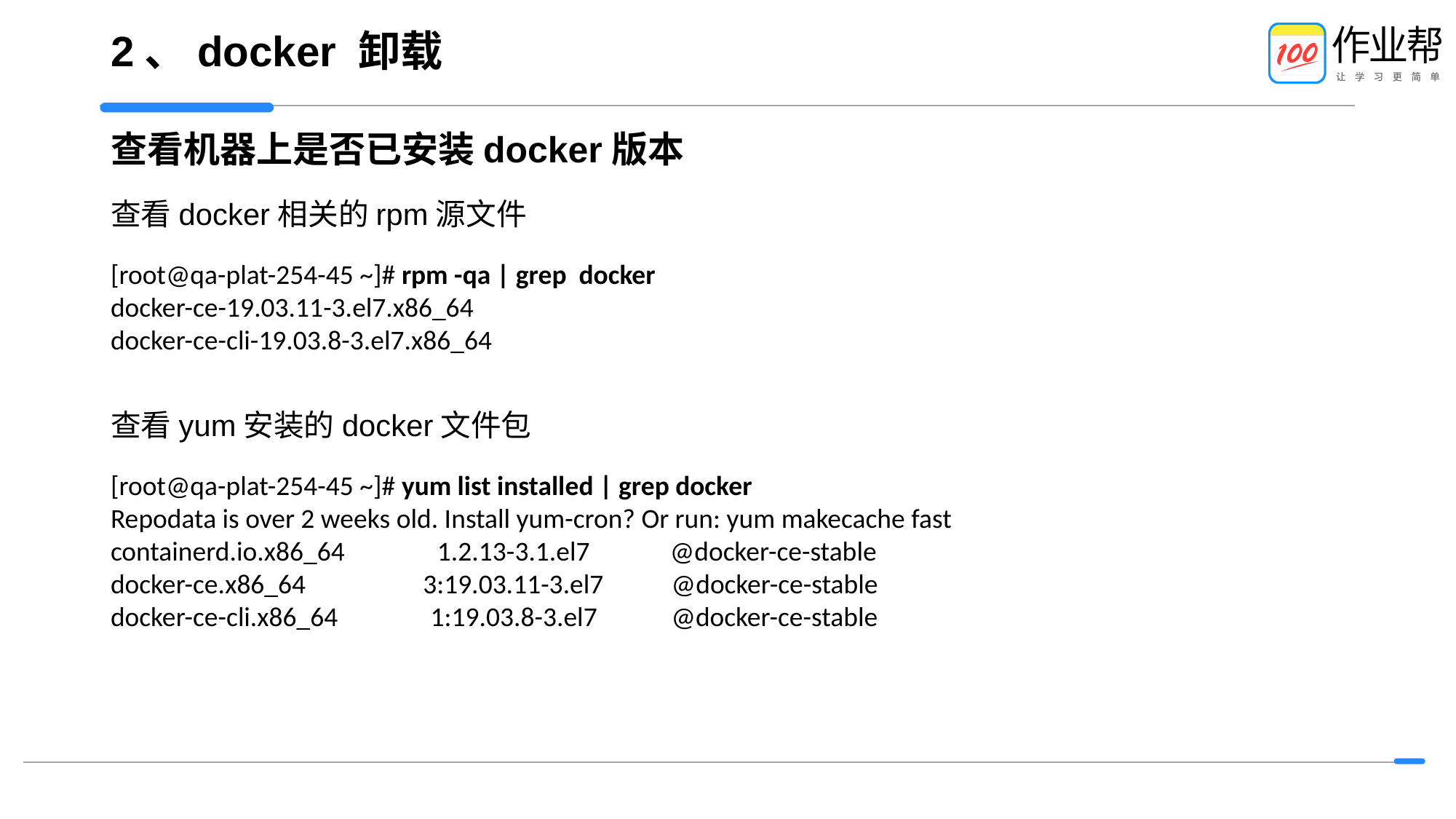

# 2、docker 卸载
查看机器上是否已安装docker版本

查看docker相关的rpm源文件

[root@qa-plat-254-45 ~]# rpm -qa | grep  docker
docker-ce-19.03.11-3.el7.x86_64
docker-ce-cli-19.03.8-3.el7.x86_64

查看yum安装的docker文件包

[root@qa-plat-254-45 ~]# yum list installed | grep docker
Repodata is over 2 weeks old. Install yum-cron? Or run: yum makecache fast
containerd.io.x86_64               1.2.13-3.1.el7             @docker-ce-stable
docker-ce.x86_64                   3:19.03.11-3.el7           @docker-ce-stable
docker-ce-cli.x86_64               1:19.03.8-3.el7            @docker-ce-stable